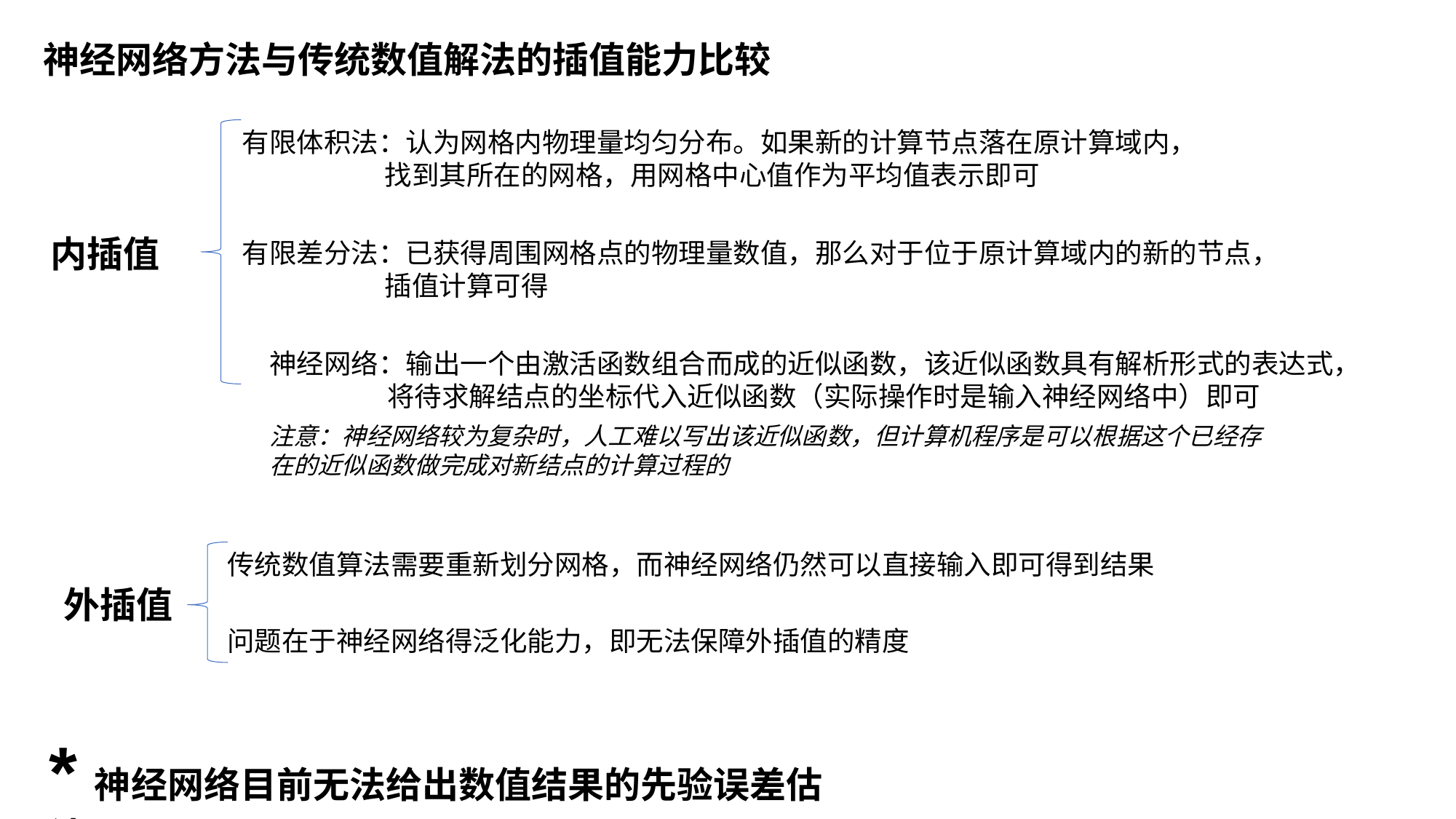

神经网络方法与传统数值解法的插值能力比较

有限体积法：认为网格内物理量均匀分布。如果新的计算节点落在原计算域内，
                      找到其所在的网格，用网格中心值作为平均值表示即可
有限差分法：已获得周围网格点的物理量数值，那么对于位于原计算域内的新的节点，
                      插值计算可得
神经网络：输出一个由激活函数组合而成的近似函数，该近似函数具有解析形式的表达式，
                  将待求解结点的坐标代入近似函数（实际操作时是输入神经网络中）即可
注意：神经网络较为复杂时，人工难以写出该近似函数，但计算机程序是可以根据这个已经存在的近似函数做完成对新结点的计算过程的
内插值
传统数值算法需要重新划分网格，而神经网络仍然可以直接输入即可得到结果

外插值
问题在于神经网络得泛化能力，即无法保障外插值的精度
*神经网络目前无法给出数值结果的先验误差估计